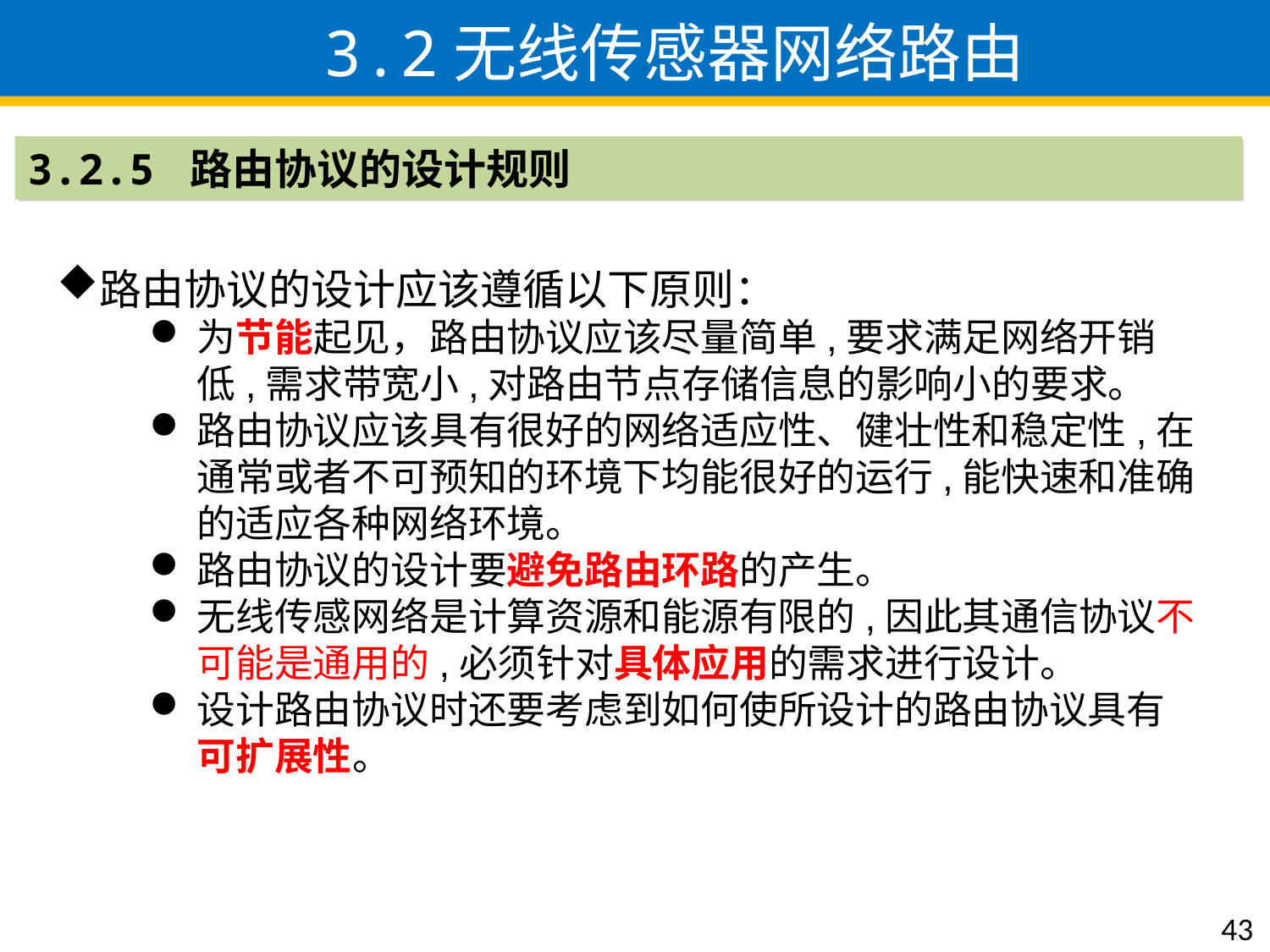

3.2无线传感器网络路由
3.2.5 路由协议的设计规则
路由协议的设计应该遵循以下原则：
为节能起见，路由协议应该尽量简单,要求满足网络开销低,需求带宽小,对路由节点存储信息的影响小的要求。
路由协议应该具有很好的网络适应性、健壮性和稳定性,在通常或者不可预知的环境下均能很好的运行,能快速和准确的适应各种网络环境。
路由协议的设计要避免路由环路的产生。
无线传感网络是计算资源和能源有限的,因此其通信协议不可能是通用的,必须针对具体应用的需求进行设计。
设计路由协议时还要考虑到如何使所设计的路由协议具有可扩展性。
43